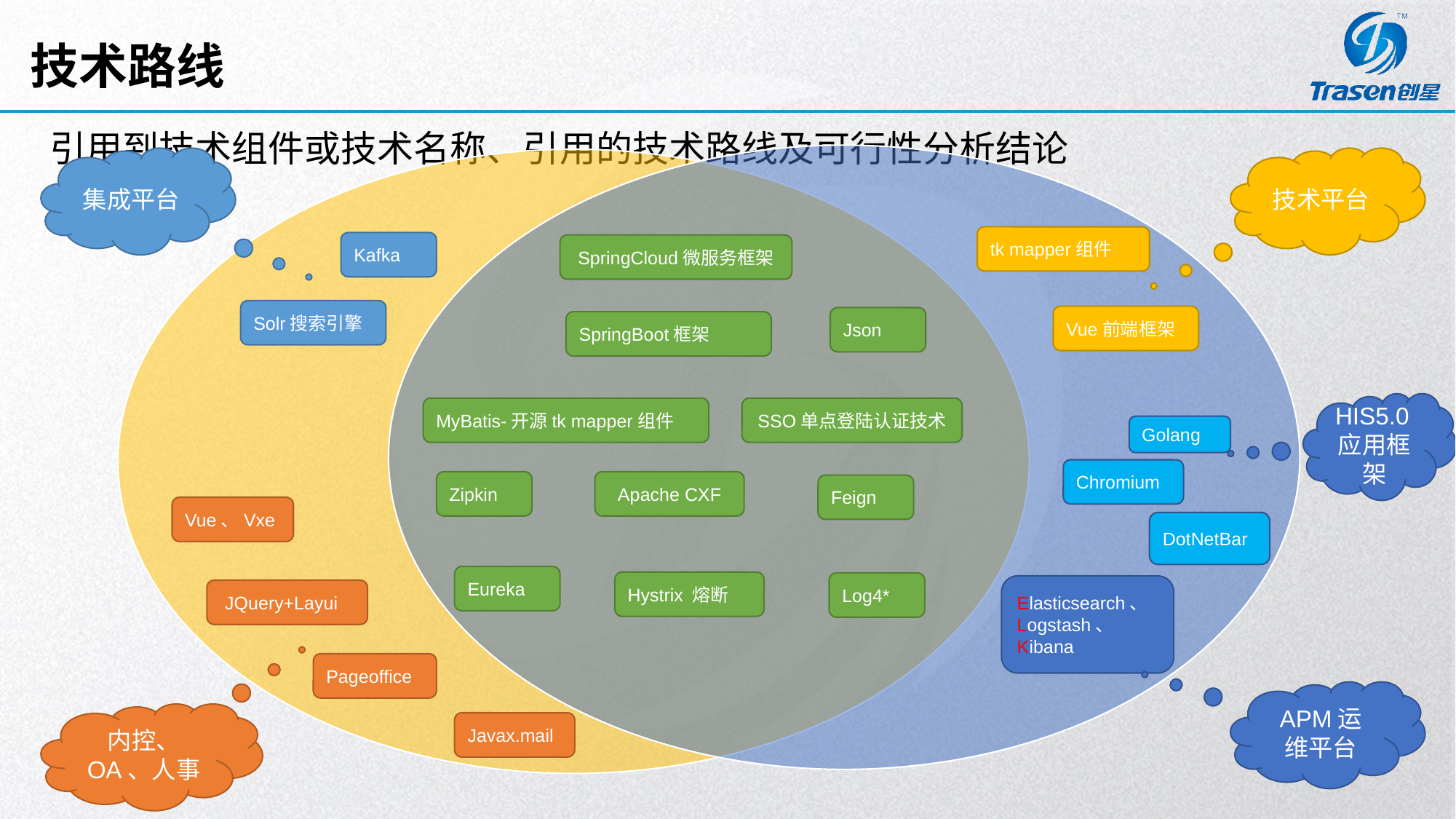

# 技术路线
引用到技术组件或技术名称、引用的技术路线及可行性分析结论

集成平台
技术平台
tk mapper组件
Kafka
SpringCloud微服务框架
Solr搜索引擎
Vue前端框架
Json
SpringBoot框架
HIS5.0应用框架
MyBatis-开源tk mapper组件
SSO单点登陆认证技术
Golang
Chromium
Zipkin
Apache CXF
Feign
Vue、Vxe
DotNetBar
Eureka
Hystrix 熔断
Log4*
Elasticsearch、Logstash、
Kibana
 JQuery+Layui
Pageoffice
APM运维平台
内控、
OA、人事
Javax.mail